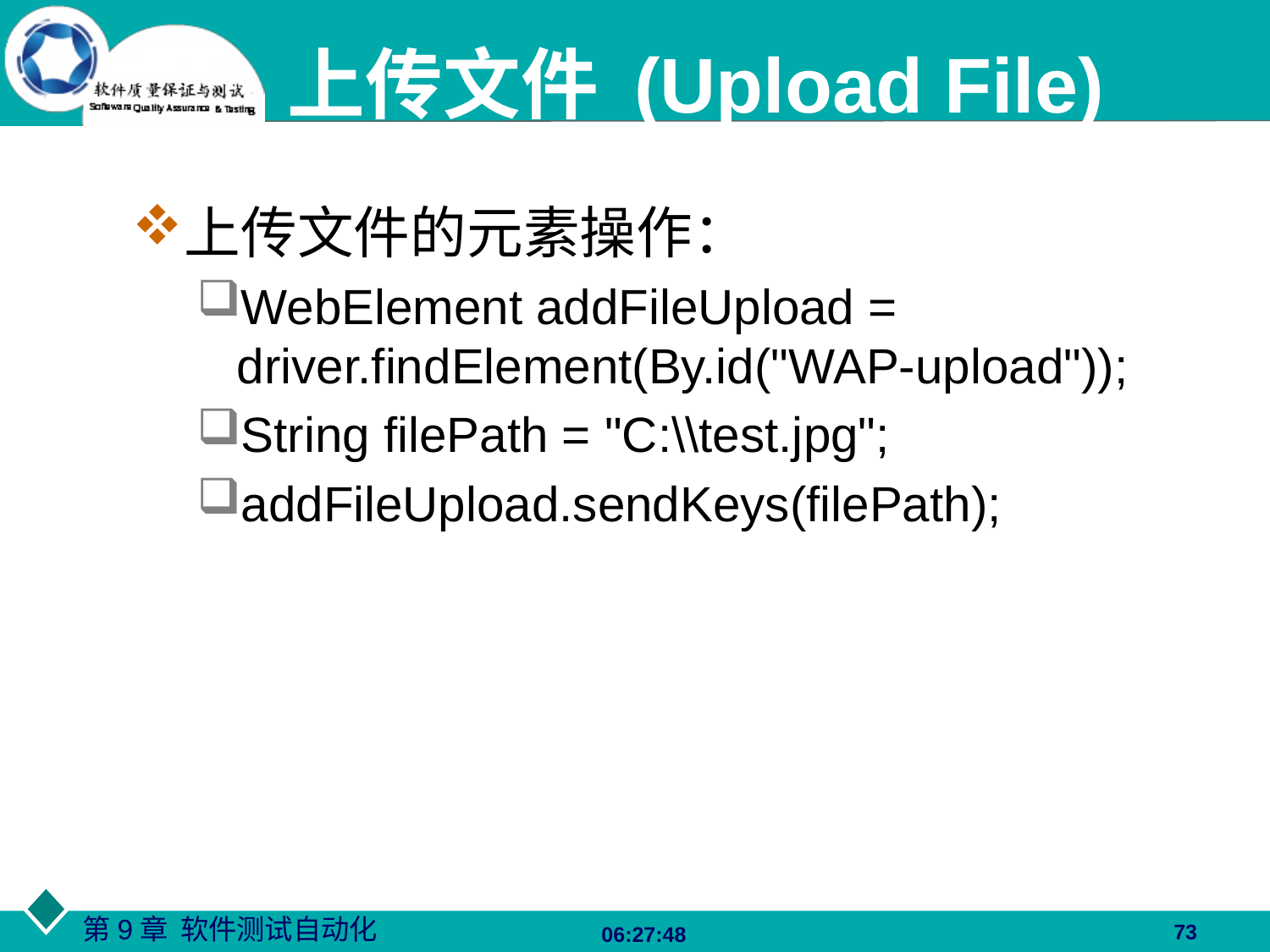

# 上传文件 (Upload File)
上传文件的元素操作：
WebElement addFileUpload = driver.findElement(By.id("WAP-upload"));
String filePath = "C:\\test.jpg";
addFileUpload.sendKeys(filePath);
73
06:27:48